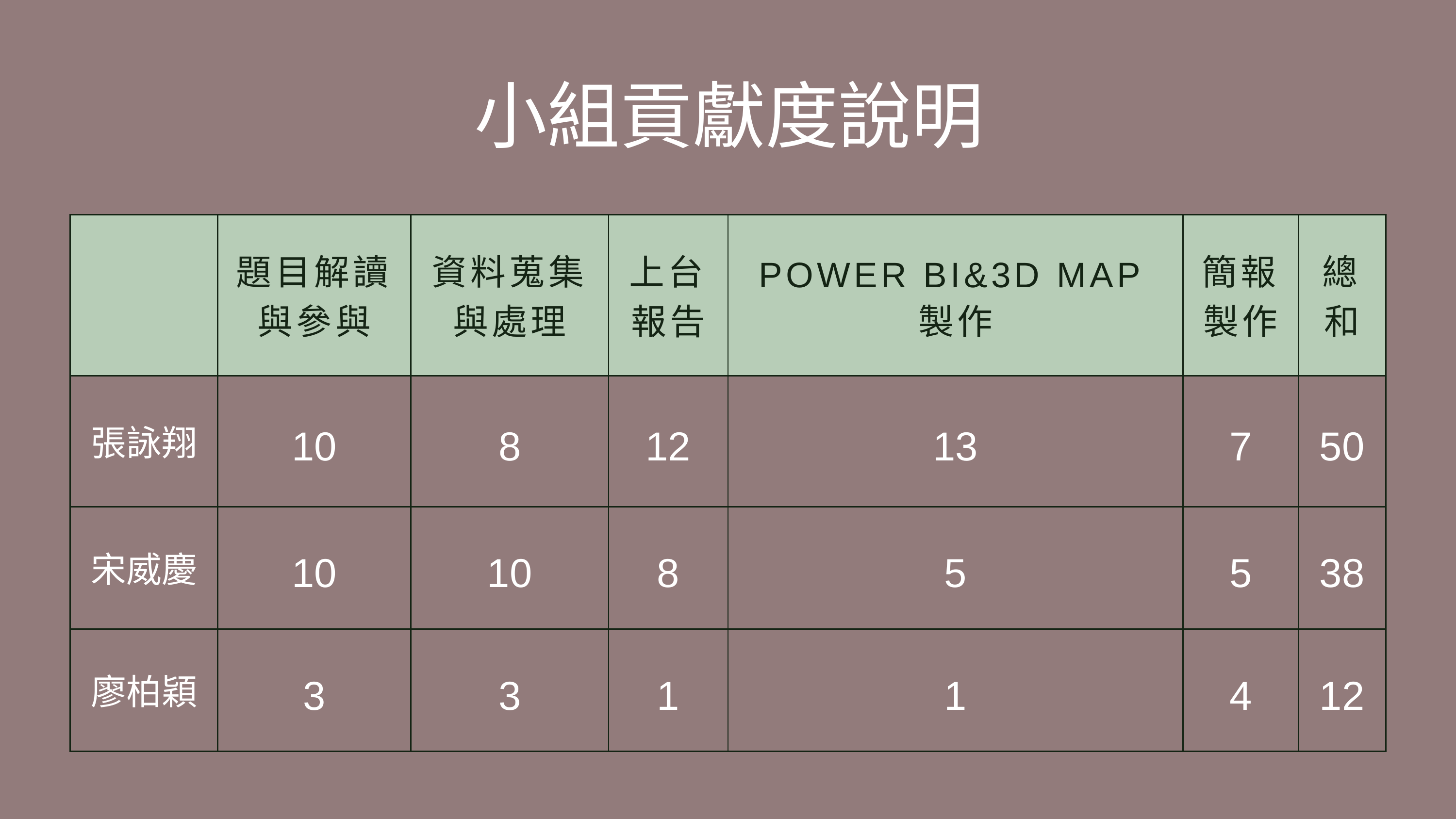

小組貢獻度說明
|  | 題目解讀與參與 | 資料蒐集與處理 | 上台報告 | POWER BI&3D MAP製作 | 簡報製作 | 總和 |
| --- | --- | --- | --- | --- | --- | --- |
| 張詠翔 | 10 | 8 | 12 | 13 | 7 | 50 |
| 宋威慶 | 10 | 10 | 8 | 5 | 5 | 38 |
| 廖柏穎 | 3 | 3 | 1 | 1 | 4 | 12 |